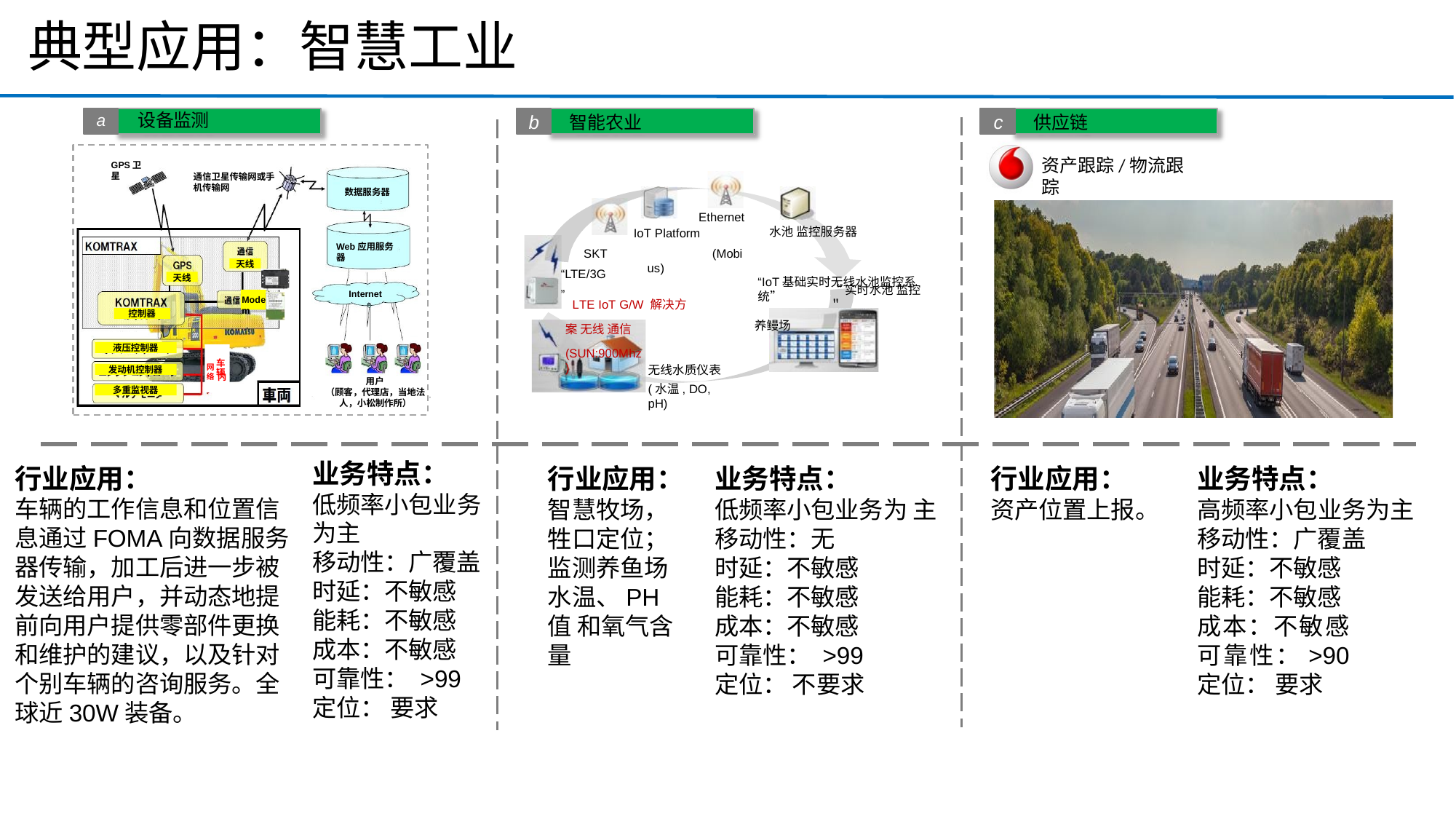

# 典型应用：智慧工业

b
c
智能农业
供应链
a	设备监测

资产跟踪/物流跟踪
GPS卫星
通信卫星传输网或手 机传输网

数据服务器

Ethernet IoT Platform
(Mobius)
水池 监控服务器

SKT “LTE/3G”
Web应用服务器

天线

天线
“IoT基础实时无线水池监控系统”
“实时水池 监控＂
LTE IoT G/W 解决方案 无线 通信

Internet

Modem
控制器

养鳗场

液压控制器

(SUN:900Mhz)
网 车
无线水质仪表
(水温, DO, pH)
络 辆
发动机控制器
内
用户
（顾客，代理店，当地法 人，小松制作所）
多重监视器

业务特点：
低频率小包业务 为主
移动性：广覆盖 时延：不敏感 能耗：不敏感 成本：不敏感 可靠性： >99
定位： 要求
行业应用：
车辆的工作信息和位置信
息通过FOMA向数据服务
器传输，加工后进一步被
发送给用户，并动态地提
前向用户提供零部件更换
和维护的建议，以及针对
个别车辆的咨询服务。全
球近30W装备。
行业应用： 智慧牧场， 牲口定位； 监测养鱼场 水温、PH值 和氧气含量
业务特点：
低频率小包业务为 主
移动性：无
时延：不敏感
能耗：不敏感
成本：不敏感
可靠性： >99
定位： 不要求
行业应用：
资产位置上报。
业务特点：
高频率小包业务为主 移动性：广覆盖
时延：不敏感
能耗：不敏感
成本：不敏感 可靠性：>90 定位： 要求